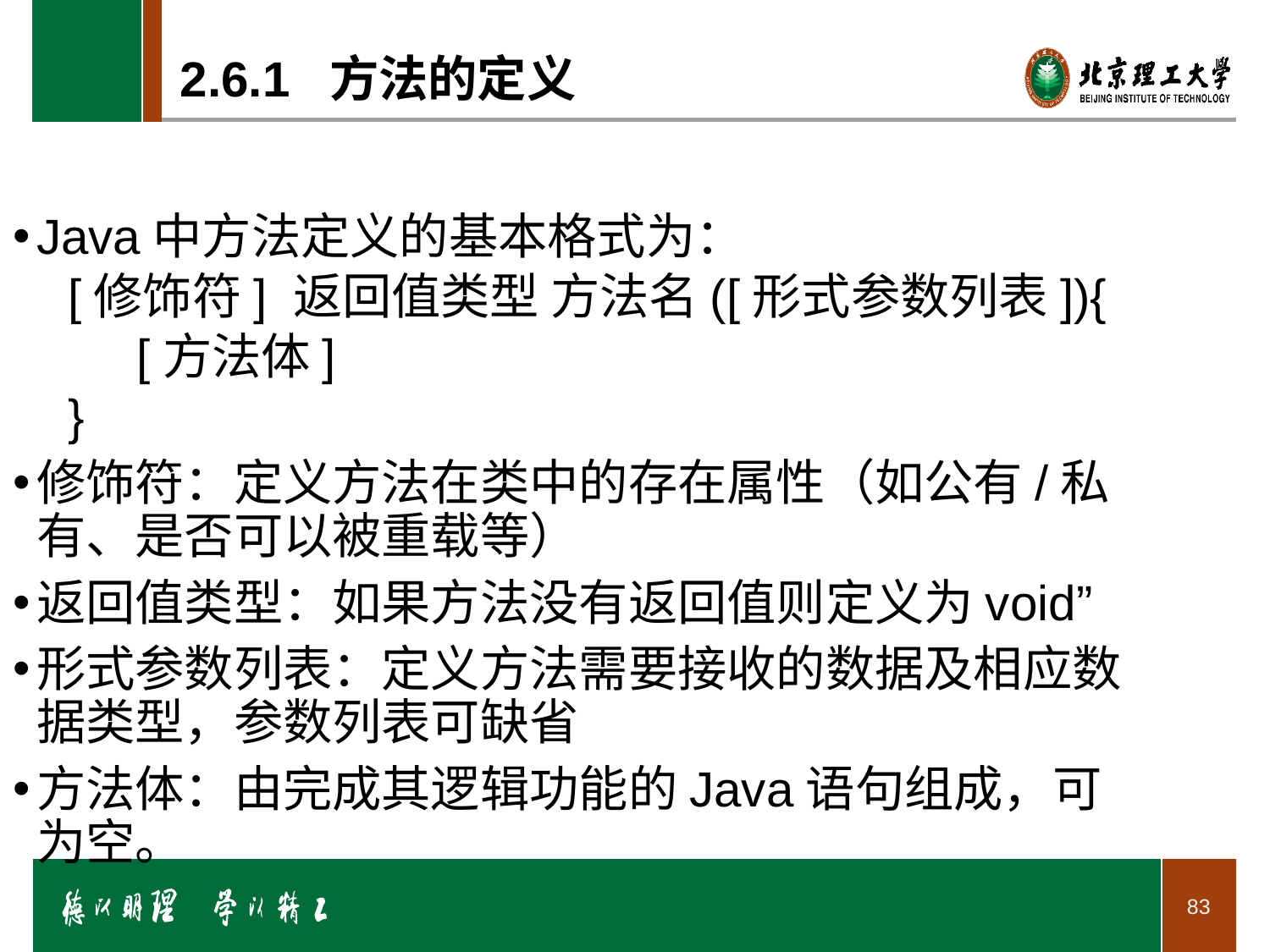

# 2.6.1  方法的定义
Java中方法定义的基本格式为：
[修饰符] 返回值类型 方法名([形式参数列表]){
     [方法体]
}
修饰符：定义方法在类中的存在属性（如公有/私有、是否可以被重载等）
返回值类型：如果方法没有返回值则定义为void”
形式参数列表：定义方法需要接收的数据及相应数据类型，参数列表可缺省
方法体：由完成其逻辑功能的Java语句组成，可为空。